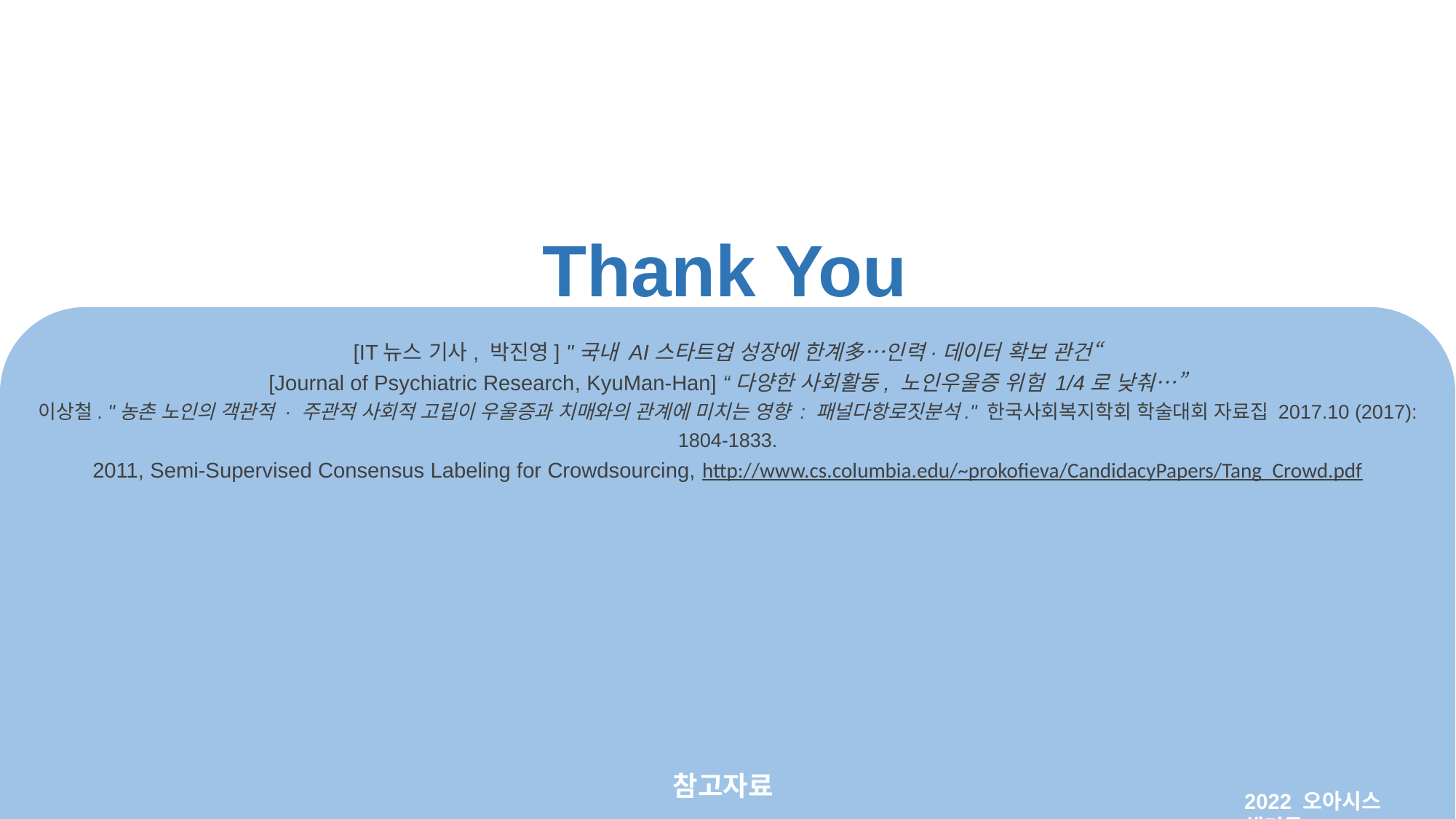

Thank You

[IT뉴스 기사, 박진영] "국내 AI스타트업 성장에 한계多…인력·데이터 확보 관건“
[Journal of Psychiatric Research, KyuMan-Han] “다양한 사회활동, 노인우울증 위험 1/4로 낮춰…”
이상철. "농촌 노인의 객관적 · 주관적 사회적 고립이 우울증과 치매와의 관계에 미치는 영향 : 패널다항로짓분석." 한국사회복지학회 학술대회 자료집 2017.10 (2017): 1804-1833.
2011, Semi-Supervised Consensus Labeling for Crowdsourcing, http://www.cs.columbia.edu/~prokofieva/CandidacyPapers/Tang_Crowd.pdf

참고자료
2022 오아시스 해커톤